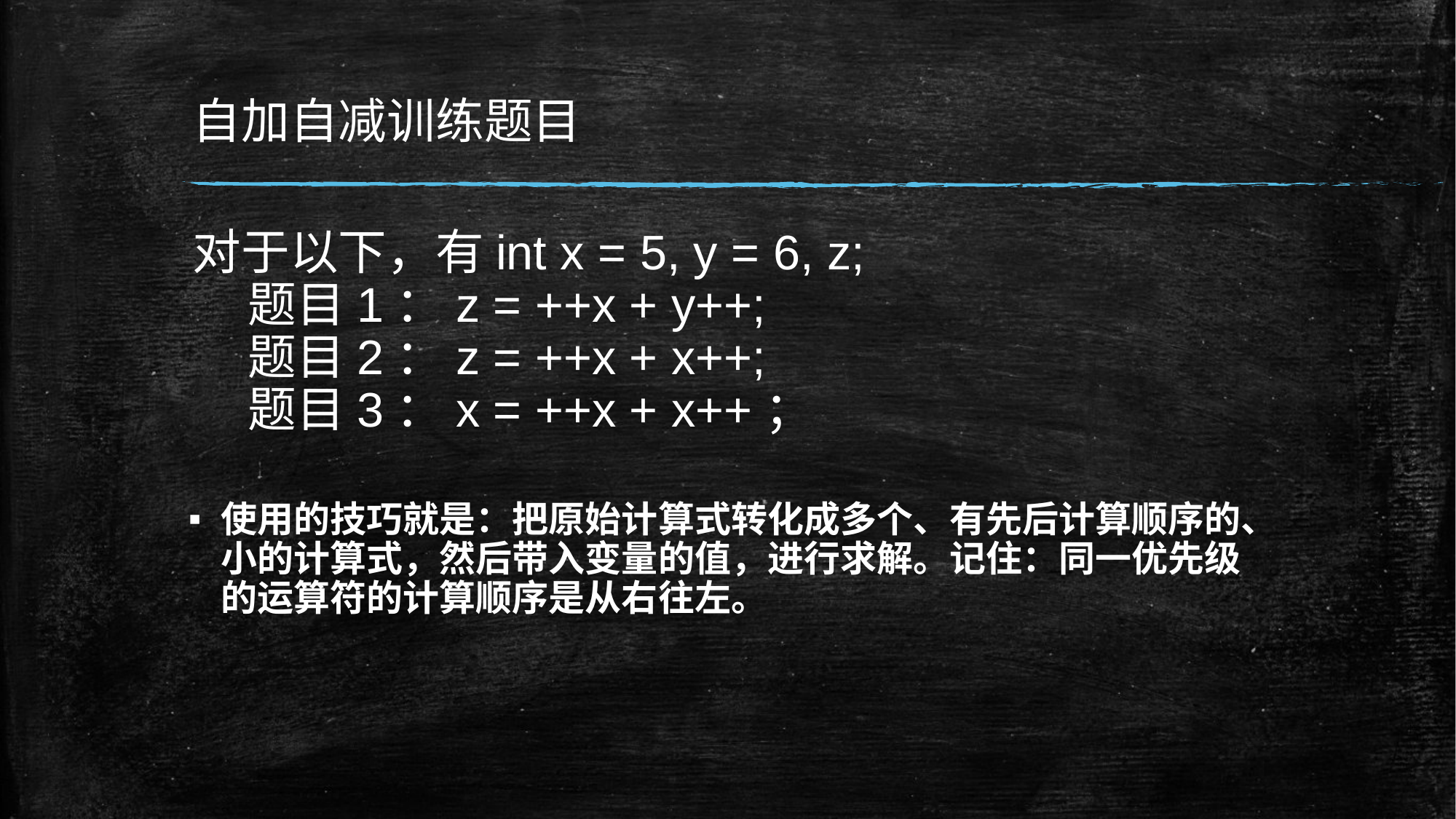

# 自加自减训练题目
对于以下，有int x = 5, y = 6, z;
    题目1：z = ++x + y++;
    题目2：z = ++x + x++;
    题目3：x = ++x + x++；

使用的技巧就是：把原始计算式转化成多个、有先后计算顺序的、小的计算式，然后带入变量的值，进行求解。记住：同一优先级的运算符的计算顺序是从右往左。